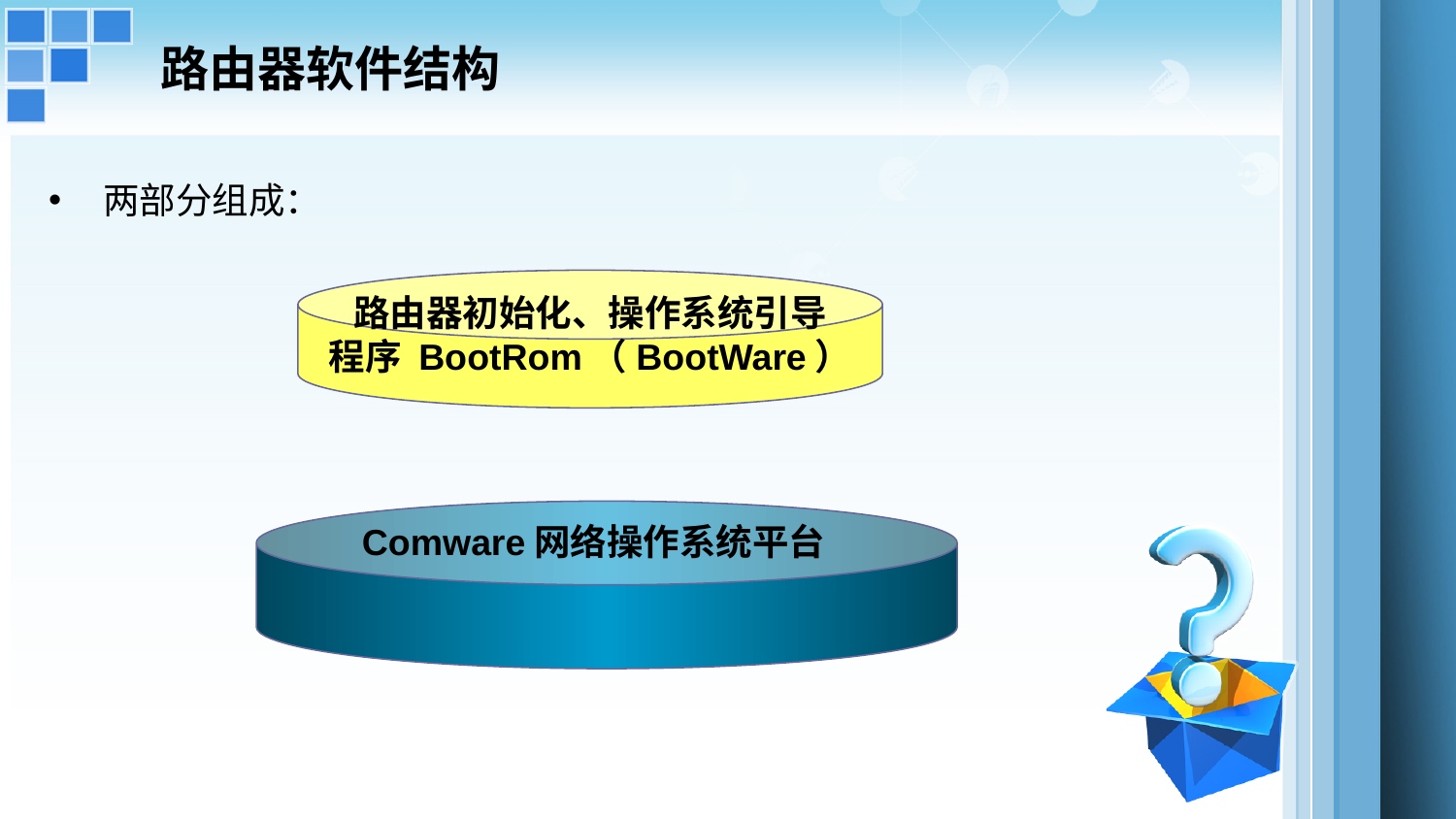

# 路由器软件结构
两部分组成：

路由器初始化、操作系统引导
程序 BootRom（BootWare）

Comware网络操作系统平台